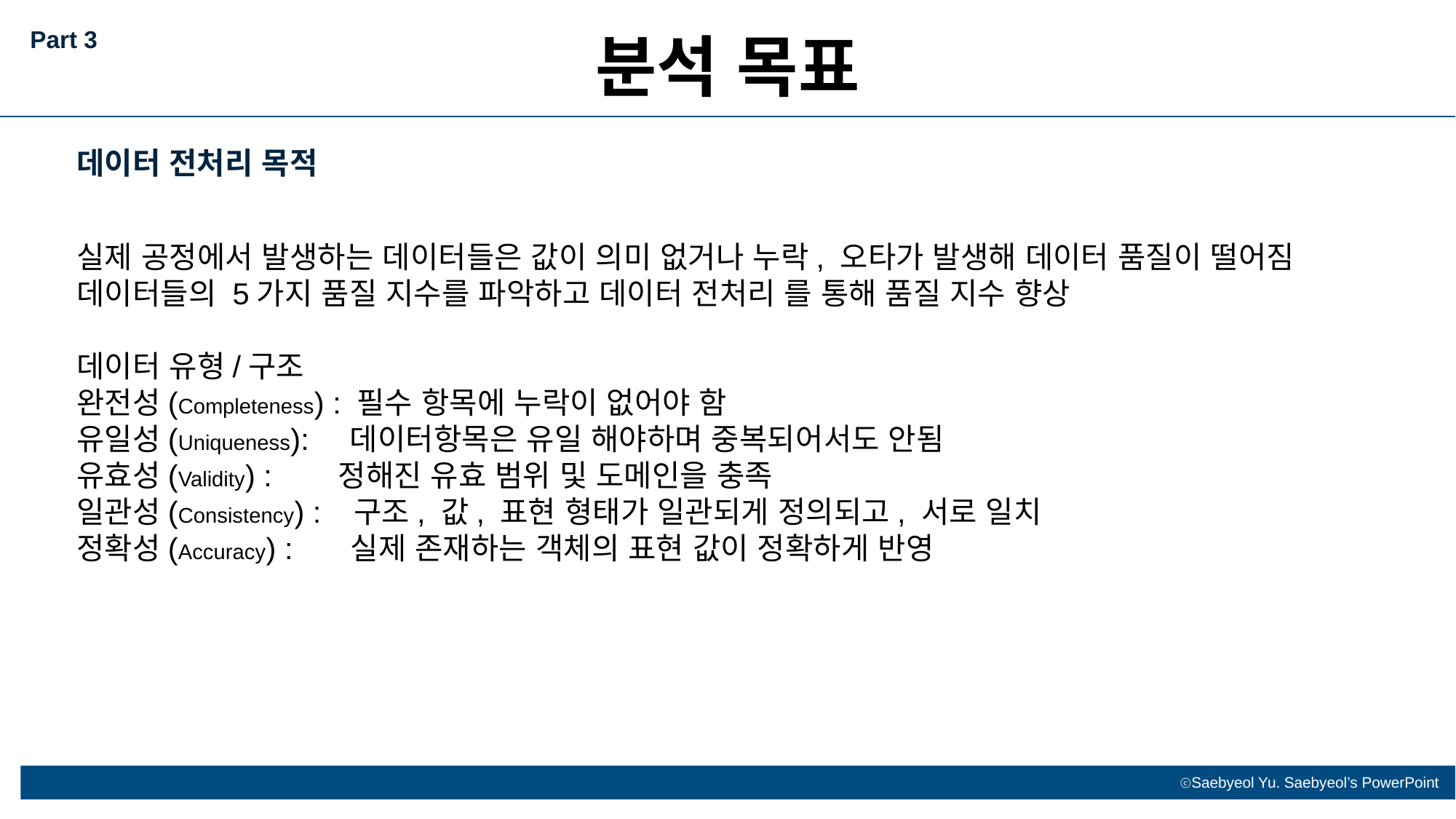

Part 3
분석 목표
데이터 전처리 목적

실제 공정에서 발생하는 데이터들은 값이 의미 없거나 누락, 오타가 발생해 데이터 품질이 떨어짐
데이터들의 5가지 품질 지수를 파악하고 데이터 전처리 를 통해 품질 지수 향상

데이터 유형/구조
완전성(Completeness) : 필수 항목에 누락이 없어야 함
유일성(Uniqueness):    데이터항목은 유일 해야하며 중복되어서도 안됨
유효성(Validity) :       정해진 유효 범위 및 도메인을 충족
일관성(Consistency) :   구조, 값, 표현 형태가 일관되게 정의되고, 서로 일치
정확성(Accuracy) :      실제 존재하는 객체의 표현 값이 정확하게 반영